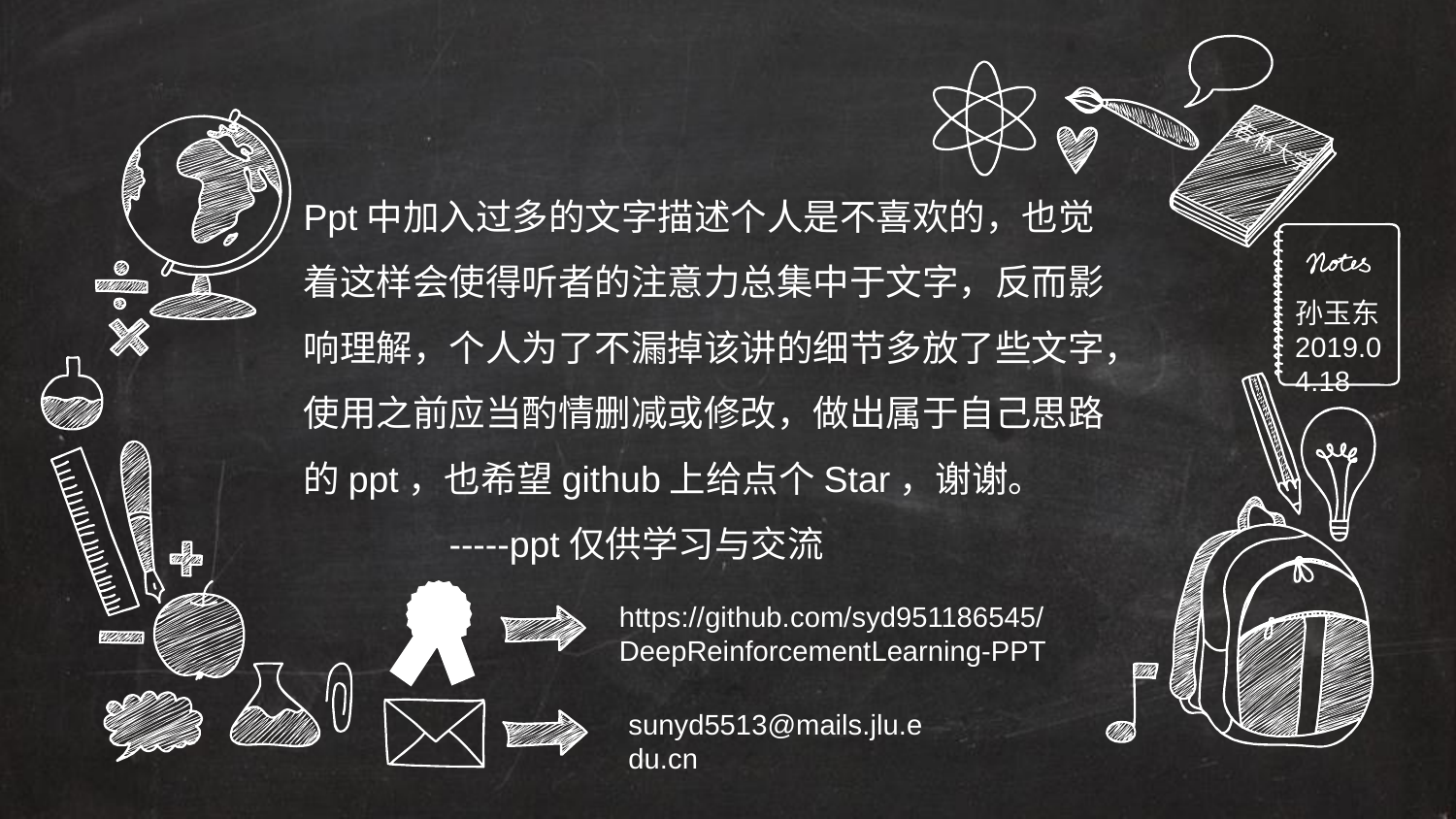

吉林大学
Ppt中加入过多的文字描述个人是不喜欢的，也觉着这样会使得听者的注意力总集中于文字，反而影响理解，个人为了不漏掉该讲的细节多放了些文字，使用之前应当酌情删减或修改，做出属于自己思路的ppt，也希望github上给点个Star，谢谢。
	-----ppt仅供学习与交流

孙玉东
2019.04.18

https://github.com/syd951186545/DeepReinforcementLearning-PPT

sunyd5513@mails.jlu.edu.cn